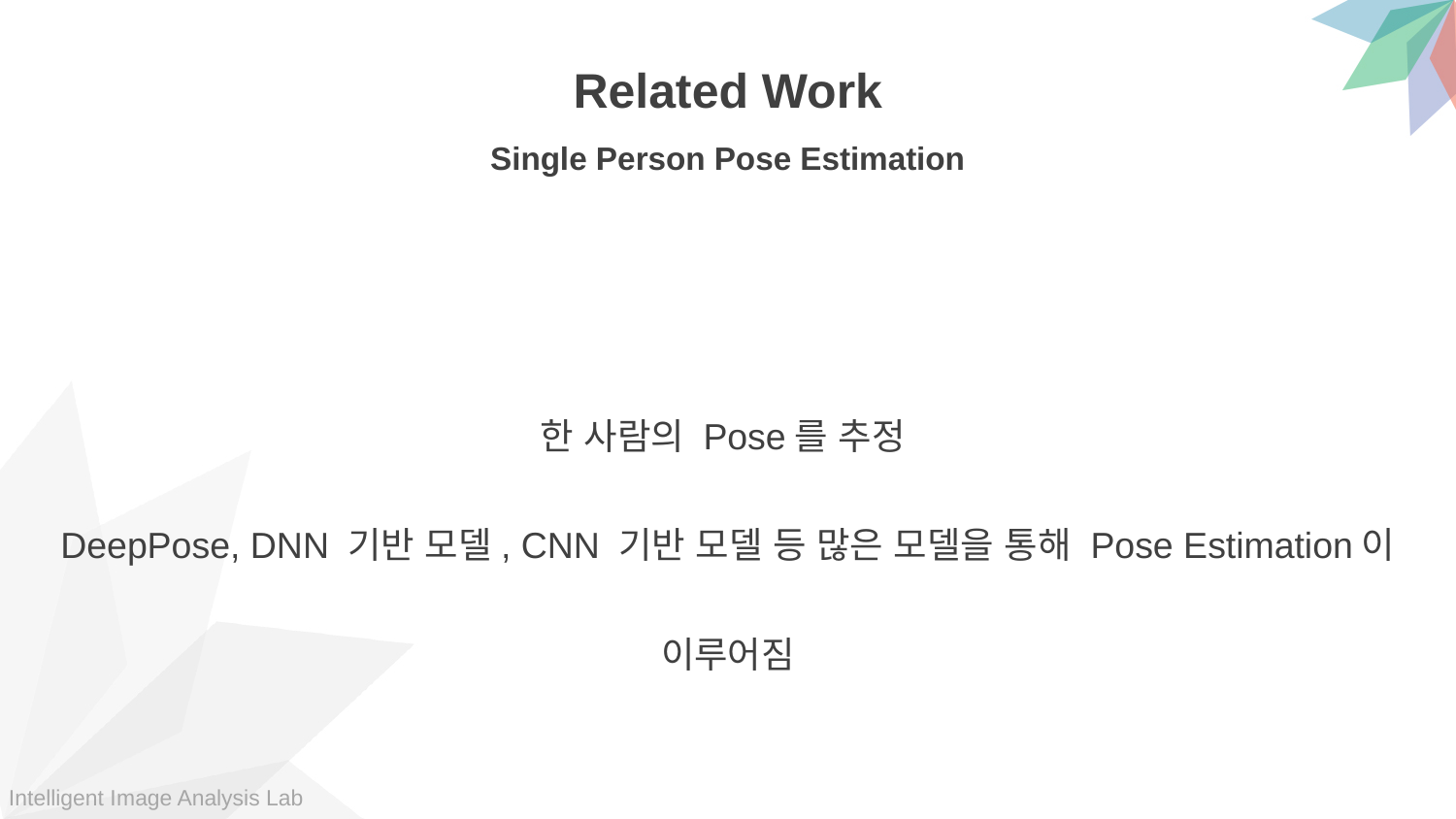

Related Work
Single Person Pose Estimation
한 사람의 Pose를 추정
DeepPose, DNN 기반 모델, CNN 기반 모델 등 많은 모델을 통해 Pose Estimation이 이루어짐